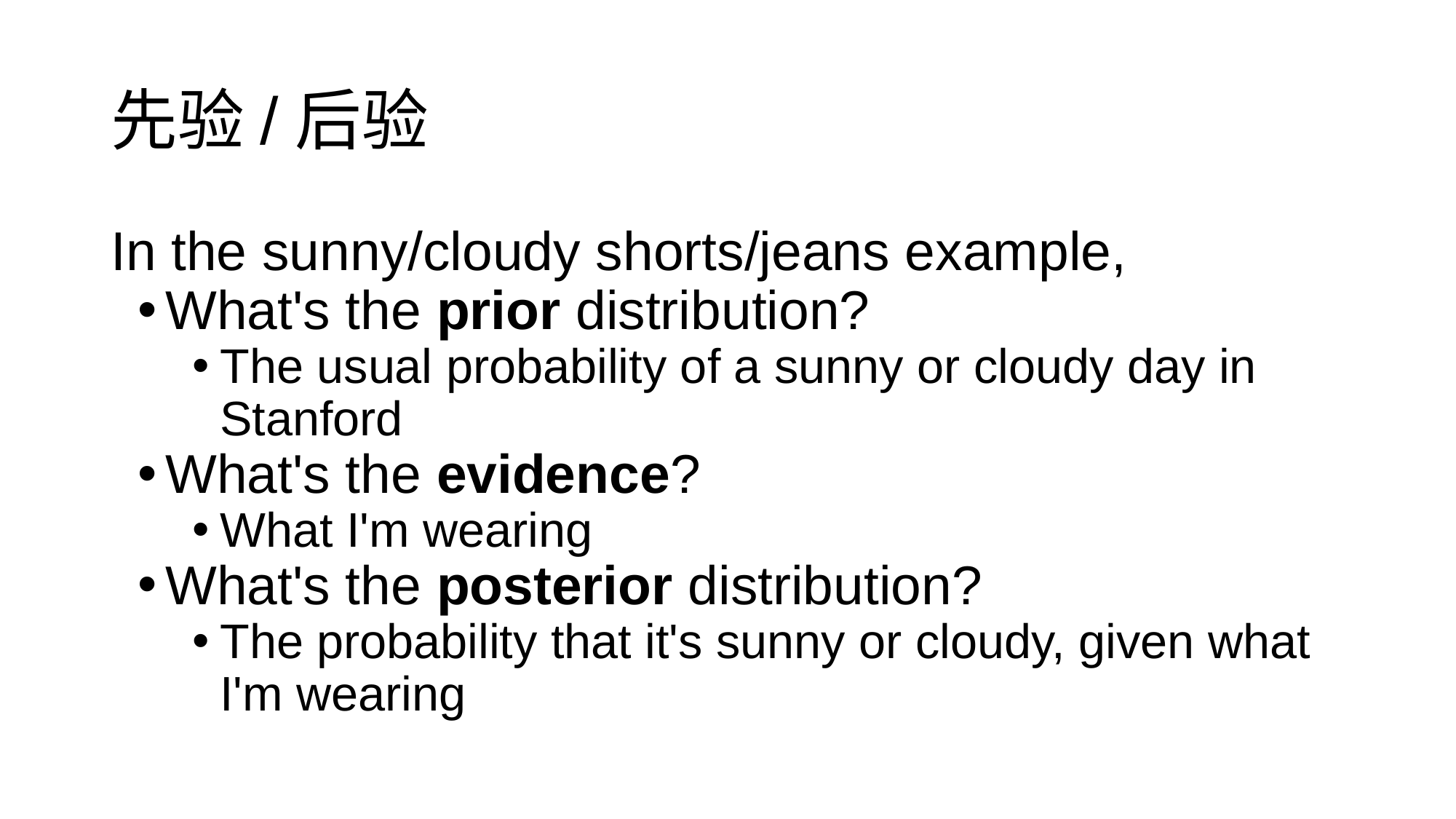

# 先验/后验
In the sunny/cloudy shorts/jeans example,
What's the prior distribution?
The usual probability of a sunny or cloudy day in Stanford
What's the evidence?
What I'm wearing
What's the posterior distribution?
The probability that it's sunny or cloudy, given what I'm wearing